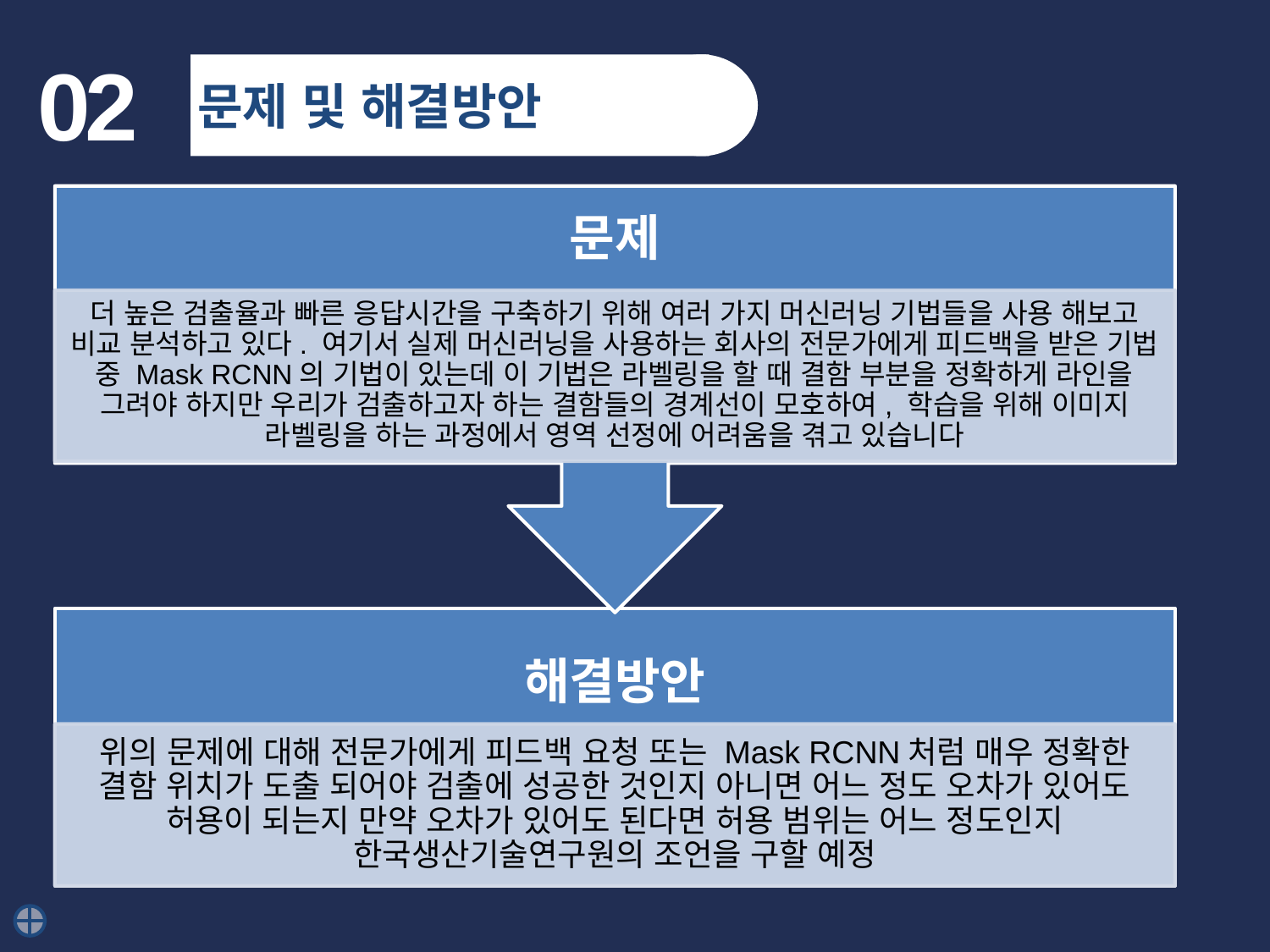

02

문제 및 해결방안

문제

더 높은 검출율과 빠른 응답시간을 구축하기 위해 여러 가지 머신러닝 기법들을 사용 해보고 비교 분석하고 있다. 여기서 실제 머신러닝을 사용하는 회사의 전문가에게 피드백을 받은 기법 중 Mask RCNN의 기법이 있는데 이 기법은 라벨링을 할 때 결함 부분을 정확하게 라인을 그려야 하지만 우리가 검출하고자 하는 결함들의 경계선이 모호하여, 학습을 위해 이미지 라벨링을 하는 과정에서 영역 선정에 어려움을 겪고 있습니다

해결방안

위의 문제에 대해 전문가에게 피드백 요청 또는 Mask RCNN처럼 매우 정확한 결함 위치가 도출 되어야 검출에 성공한 것인지 아니면 어느 정도 오차가 있어도 허용이 되는지 만약 오차가 있어도 된다면 허용 범위는 어느 정도인지 한국생산기술연구원의 조언을 구할 예정